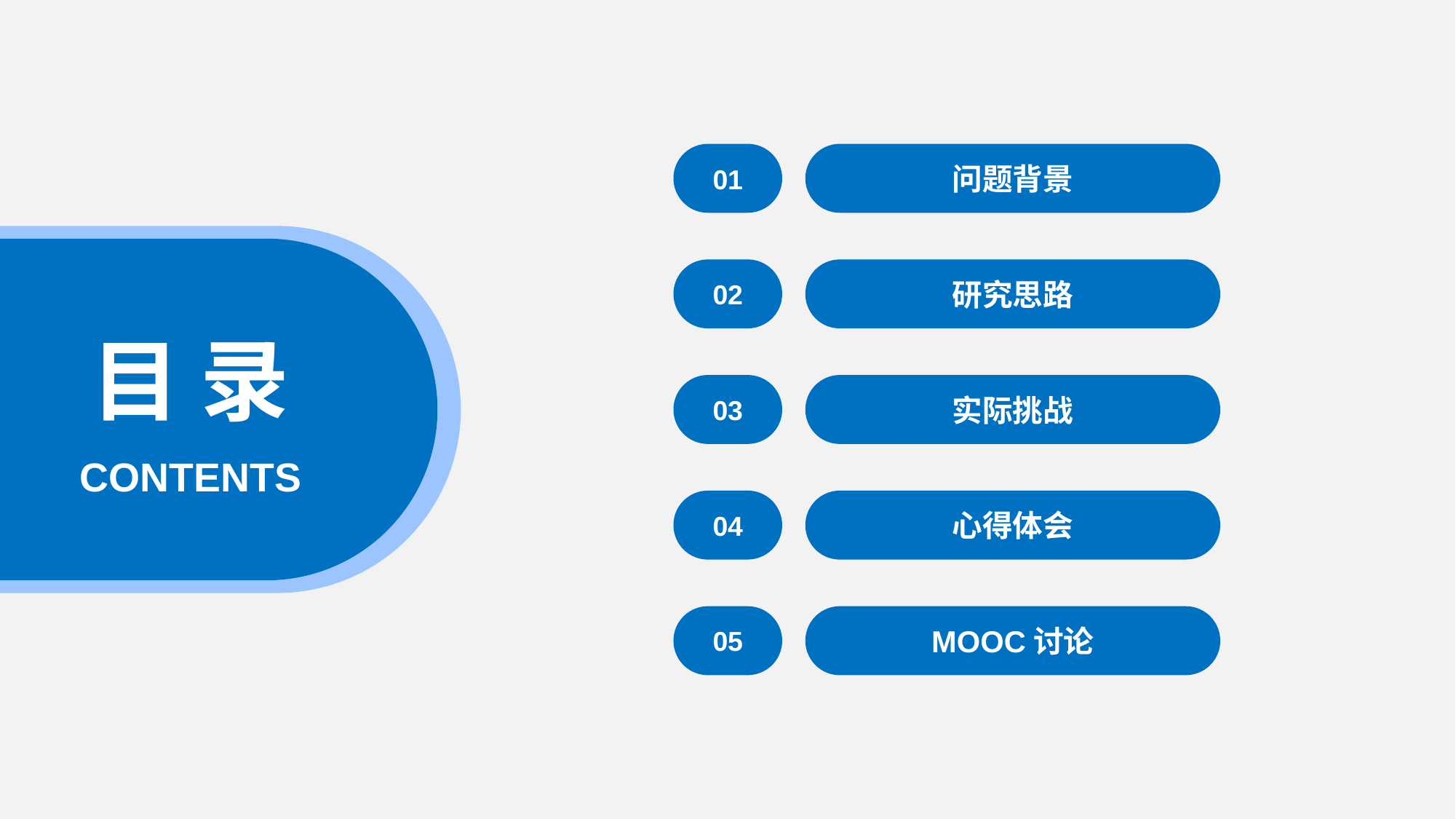

01
问题背景

02
研究思路
目 录
03
实际挑战
CONTENTS
04
心得体会
05
MOOC讨论